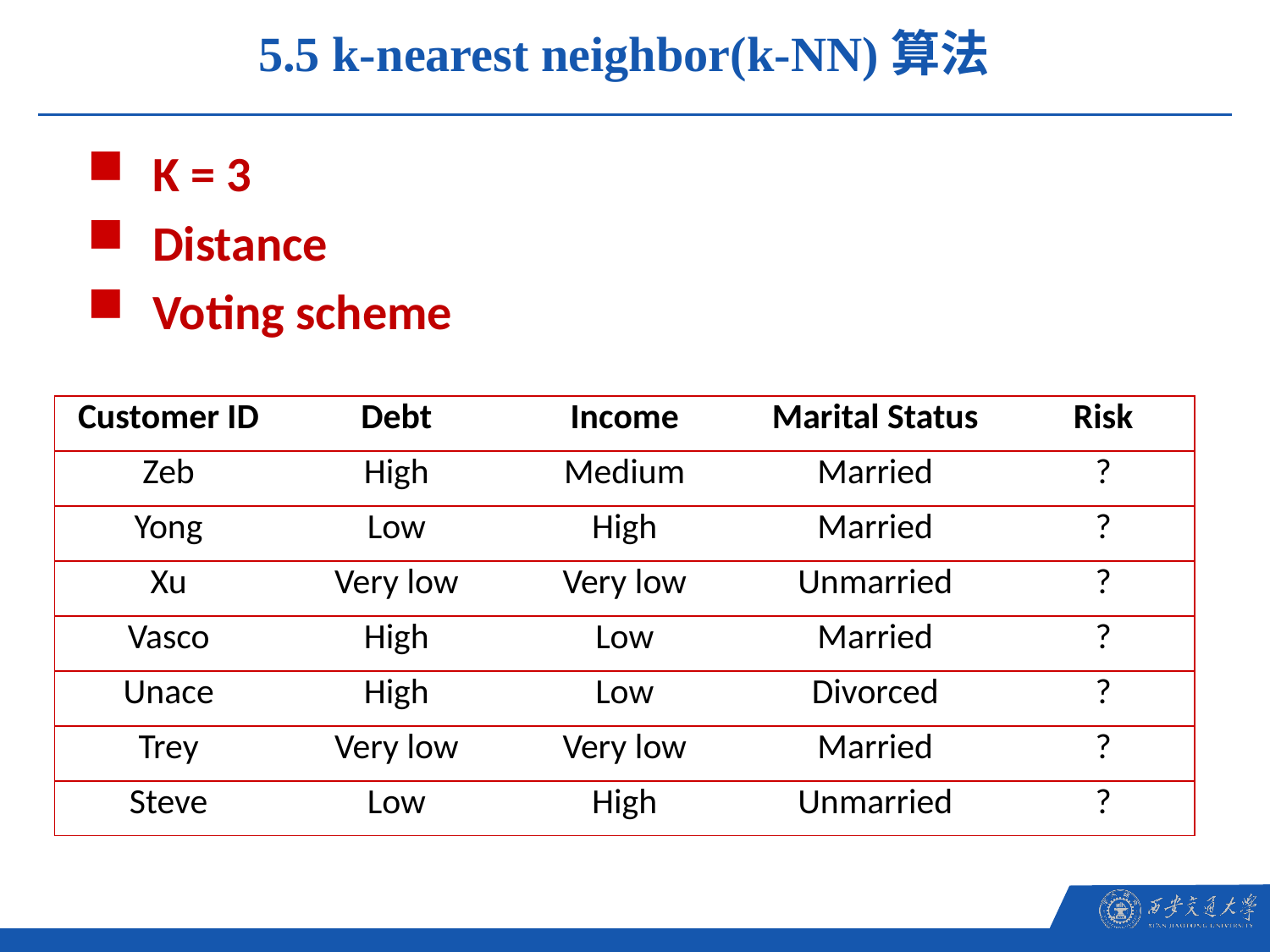

5.5 k-nearest neighbor(k-NN)算法
K = 3
Distance
Voting scheme
| Customer ID | Debt | Income | Marital Status | Risk |
| --- | --- | --- | --- | --- |
| Zeb | High | Medium | Married | ? |
| Yong | Low | High | Married | ? |
| Xu | Very low | Very low | Unmarried | ? |
| Vasco | High | Low | Married | ? |
| Unace | High | Low | Divorced | ? |
| Trey | Very low | Very low | Married | ? |
| Steve | Low | High | Unmarried | ? |